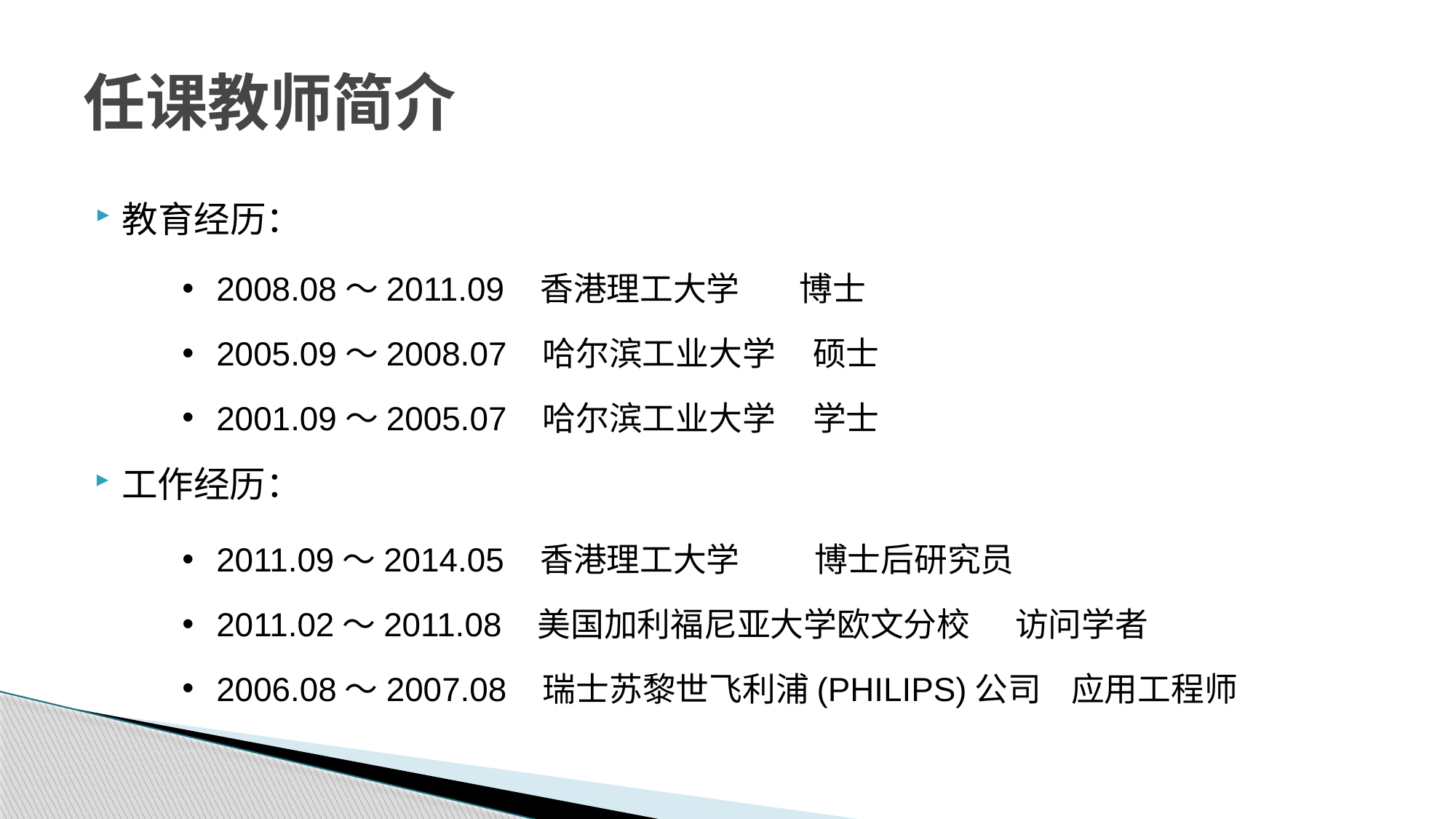

# 任课教师简介
教育经历：
2008.08～2011.09   香港理工大学        博士
2005.09～2008.07   哈尔滨工业大学     硕士
2001.09～2005.07   哈尔滨工业大学     学士
工作经历：
2011.09～2014.05   香港理工大学          博士后研究员
2011.02～2011.08   美国加利福尼亚大学欧文分校      访问学者
2006.08～2007.08   瑞士苏黎世飞利浦(PHILIPS)公司    应用工程师